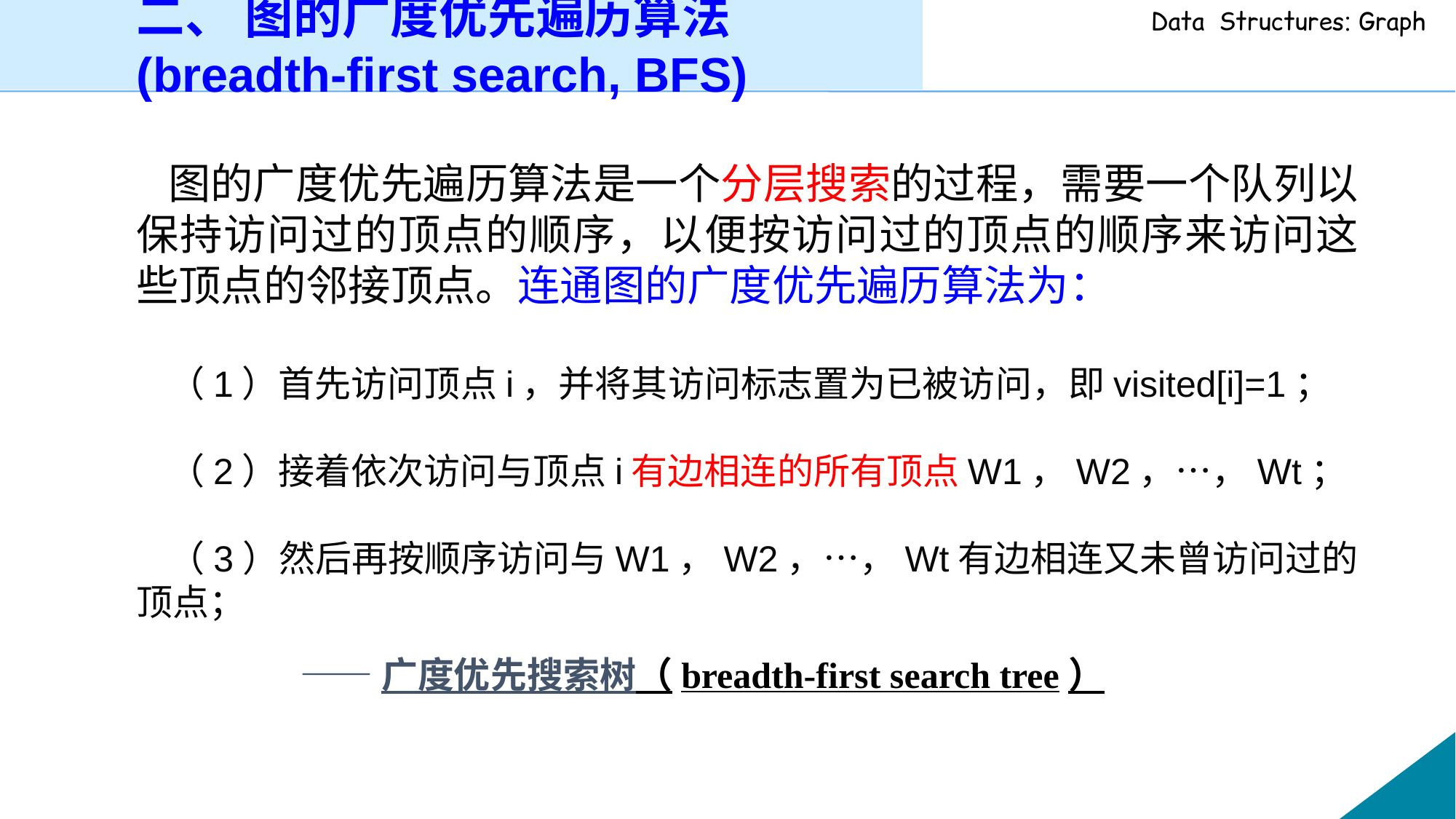

二、 图的广度优先遍历算法(breadth-first search, BFS)
图的广度优先遍历算法是一个分层搜索的过程，需要一个队列以保持访问过的顶点的顺序，以便按访问过的顶点的顺序来访问这些顶点的邻接顶点。连通图的广度优先遍历算法为：

（1）首先访问顶点i，并将其访问标志置为已被访问，即visited[i]=1；

（2）接着依次访问与顶点i有边相连的所有顶点W1，W2，…，Wt；

（3）然后再按顺序访问与W1，W2，…，Wt有边相连又未曾访问过的顶点；
——广度优先搜索树（breadth-first search tree）